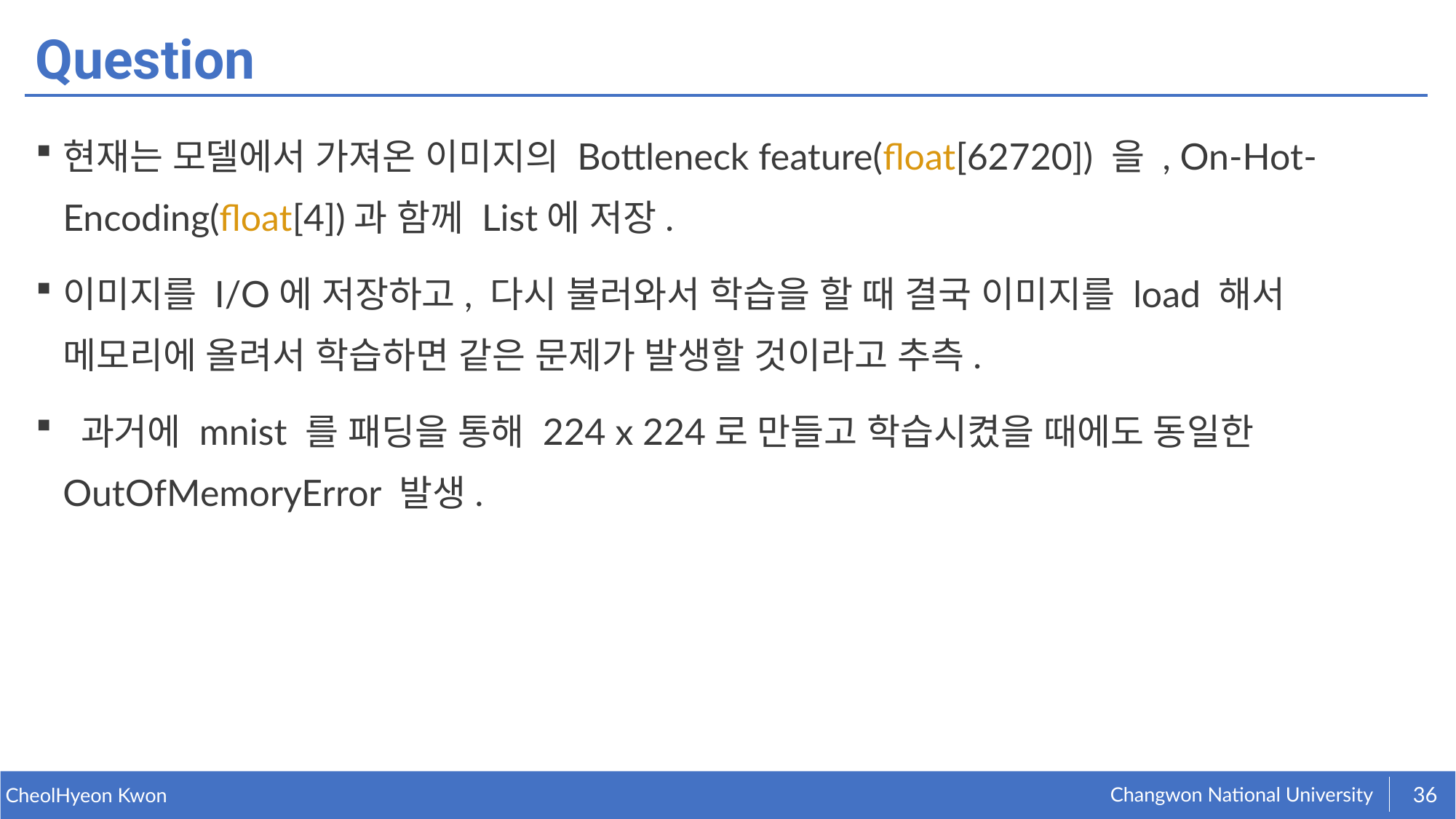

# Question
현재는 모델에서 가져온 이미지의 Bottleneck feature(float[62720]) 을 , On-Hot-Encoding(float[4])과 함께 List에 저장.
이미지를 I/O에 저장하고, 다시 불러와서 학습을 할 때 결국 이미지를 load 해서 메모리에 올려서 학습하면 같은 문제가 발생할 것이라고 추측.
 과거에 mnist 를 패딩을 통해 224 x 224로 만들고 학습시켰을 때에도 동일한 OutOfMemoryError 발생.
36